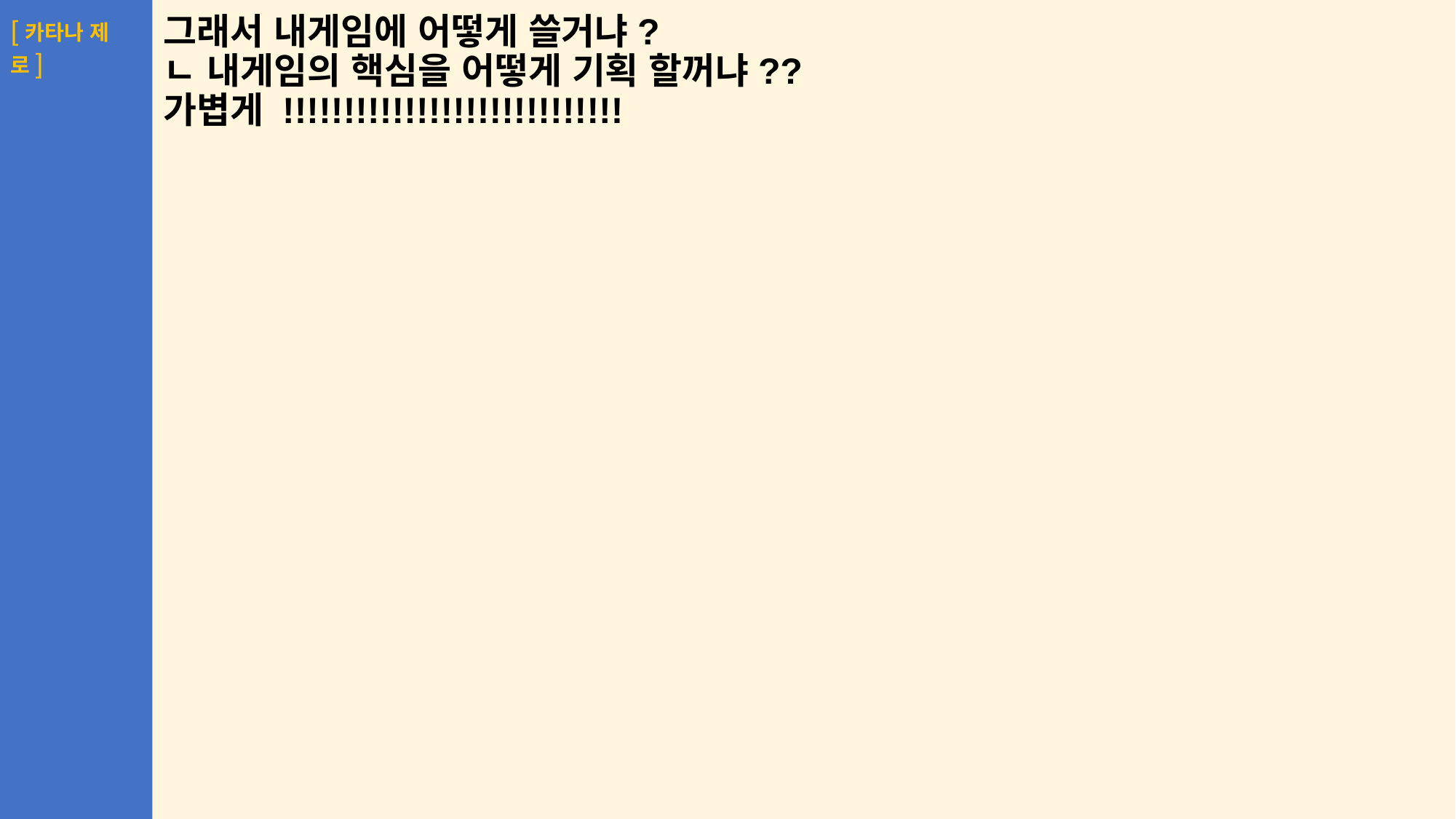

# 그래서 내게임에 어떻게 쓸거냐? ㄴ 내게임의 핵심을 어떻게 기획 할꺼냐?? 가볍게 !!!!!!!!!!!!!!!!!!!!!!!!!!!!